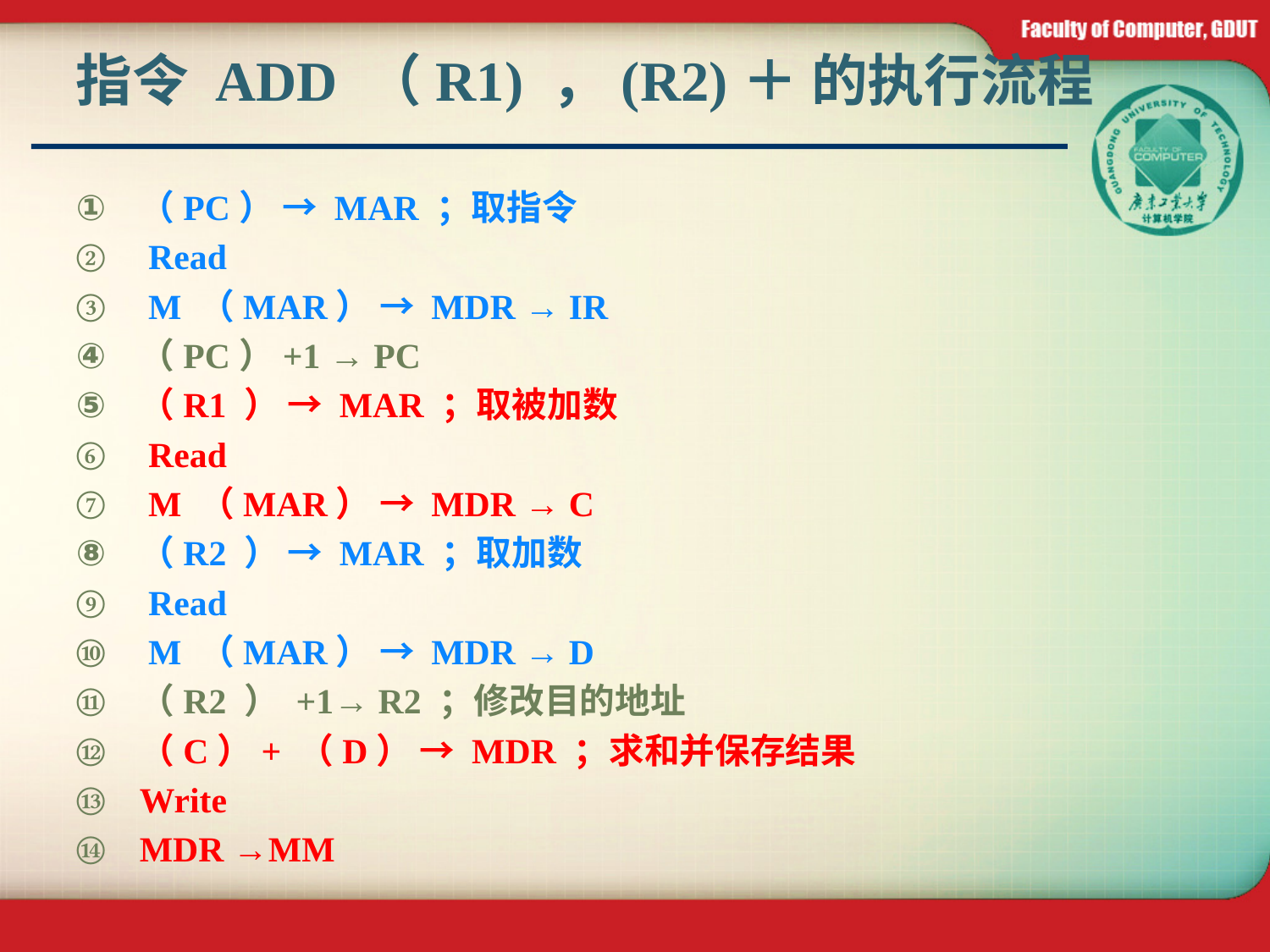

# 指令 ADD （R1) ，(R2)＋ 的执行流程
（PC） → MAR ；取指令
 Read
 M （MAR） → MDR → IR
（PC）+1 → PC
（R1 ） → MAR ；取被加数
 Read
 M （MAR） → MDR → C
（R2 ） → MAR ；取加数
 Read
 M （MAR） → MDR → D
（R2 ） +1→ R2 ；修改目的地址
（C）+ （D） → MDR ；求和并保存结果
Write
MDR →MM